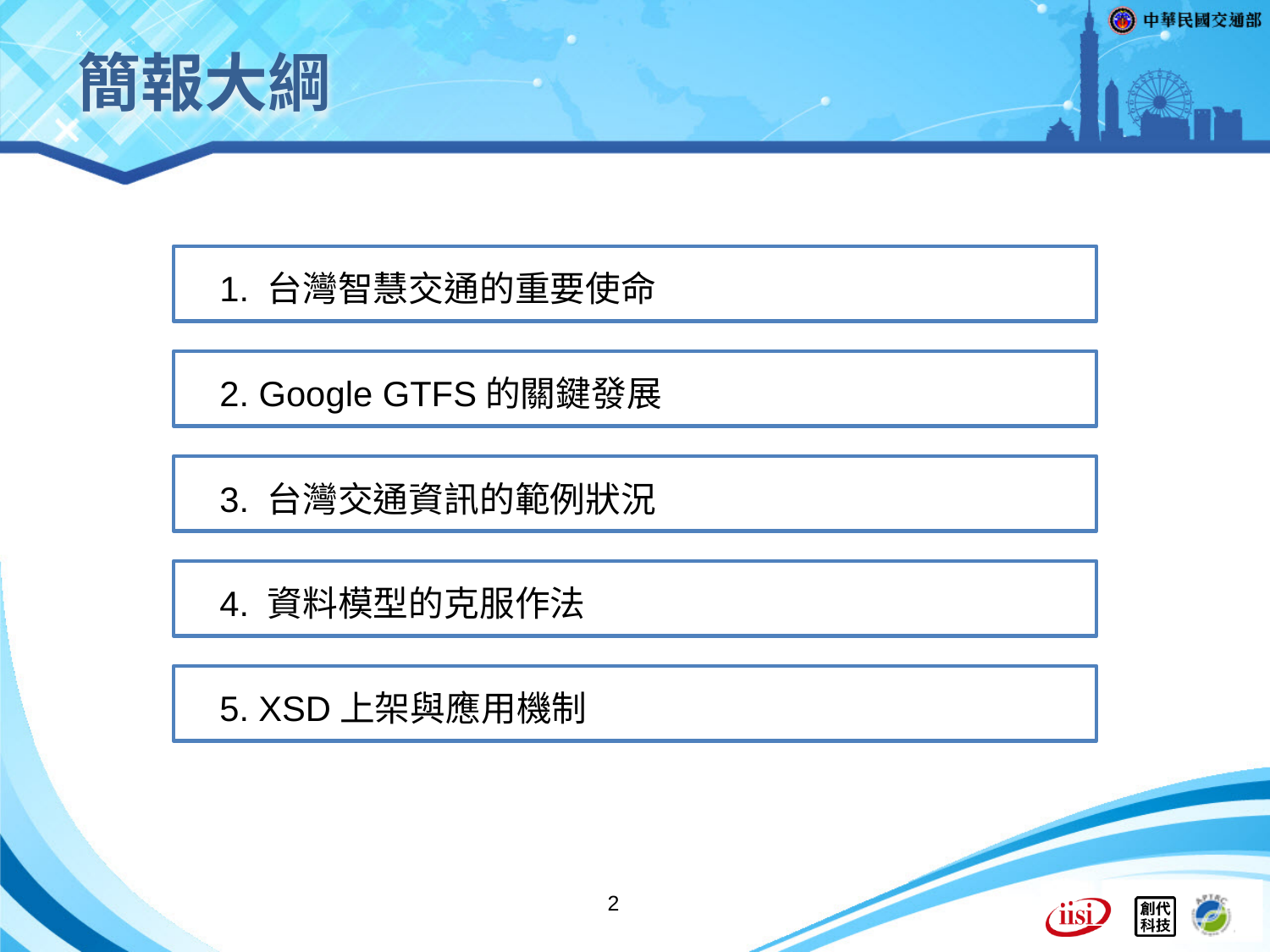

# 簡報大綱
1. 台灣智慧交通的重要使命
2. Google GTFS的關鍵發展
3. 台灣交通資訊的範例狀況
4. 資料模型的克服作法
5. XSD上架與應用機制
2